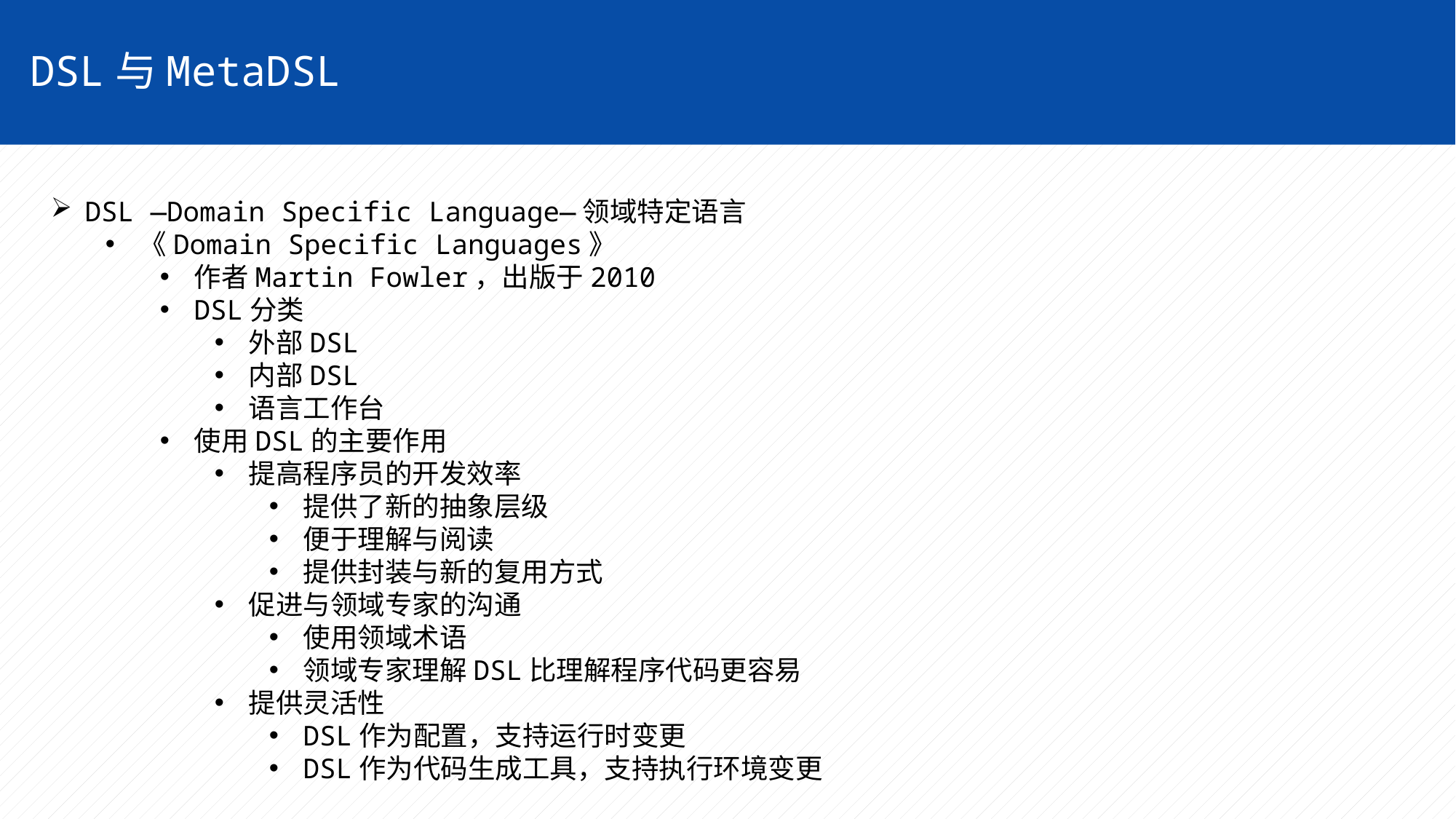

DSL与MetaDSL
DSL —Domain Specific Language—领域特定语言
《Domain Specific Languages》
作者Martin Fowler，出版于2010
DSL分类
外部DSL
内部DSL
语言工作台
使用DSL的主要作用
提高程序员的开发效率
提供了新的抽象层级
便于理解与阅读
提供封装与新的复用方式
促进与领域专家的沟通
使用领域术语
领域专家理解DSL比理解程序代码更容易
提供灵活性
DSL作为配置，支持运行时变更
DSL作为代码生成工具，支持执行环境变更